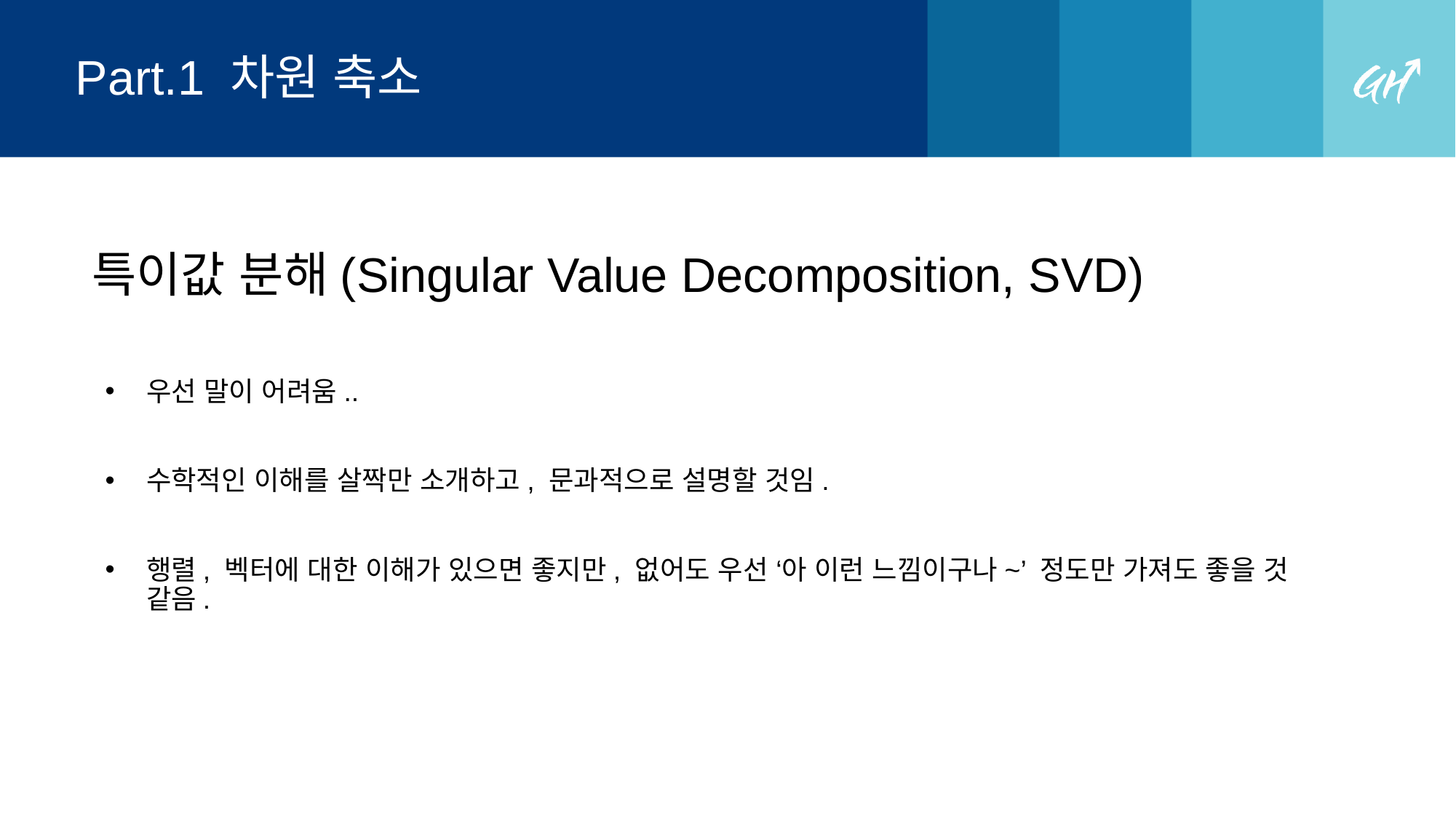

# Part.1 차원 축소
특이값 분해(Singular Value Decomposition, SVD)
우선 말이 어려움..

수학적인 이해를 살짝만 소개하고, 문과적으로 설명할 것임.

행렬, 벡터에 대한 이해가 있으면 좋지만, 없어도 우선 ‘아 이런 느낌이구나~’ 정도만 가져도 좋을 것 같음.